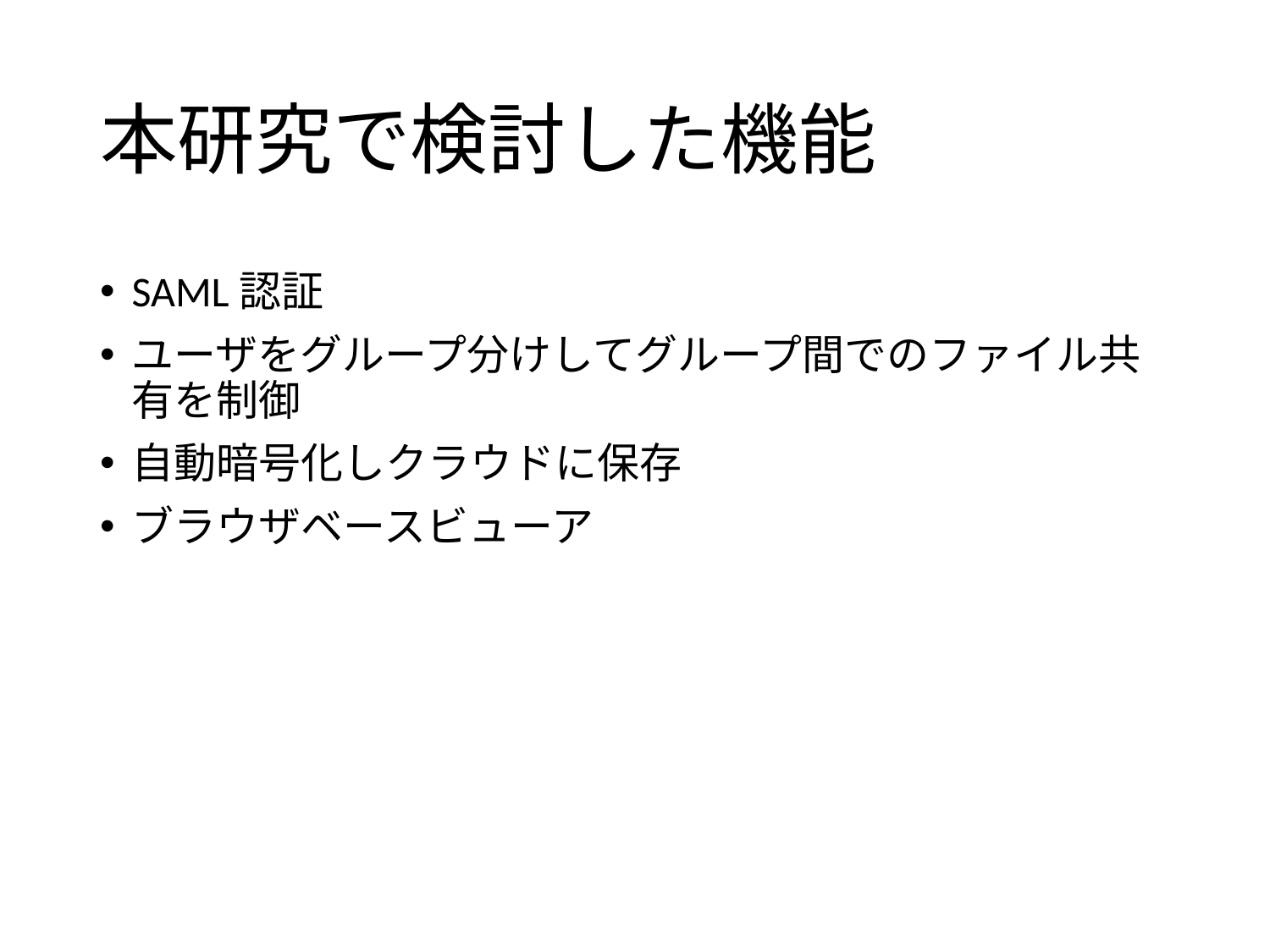

# 本研究で検討した機能
SAML認証
ユーザをグループ分けしてグループ間でのファイル共有を制御
自動暗号化しクラウドに保存
ブラウザベースビューア